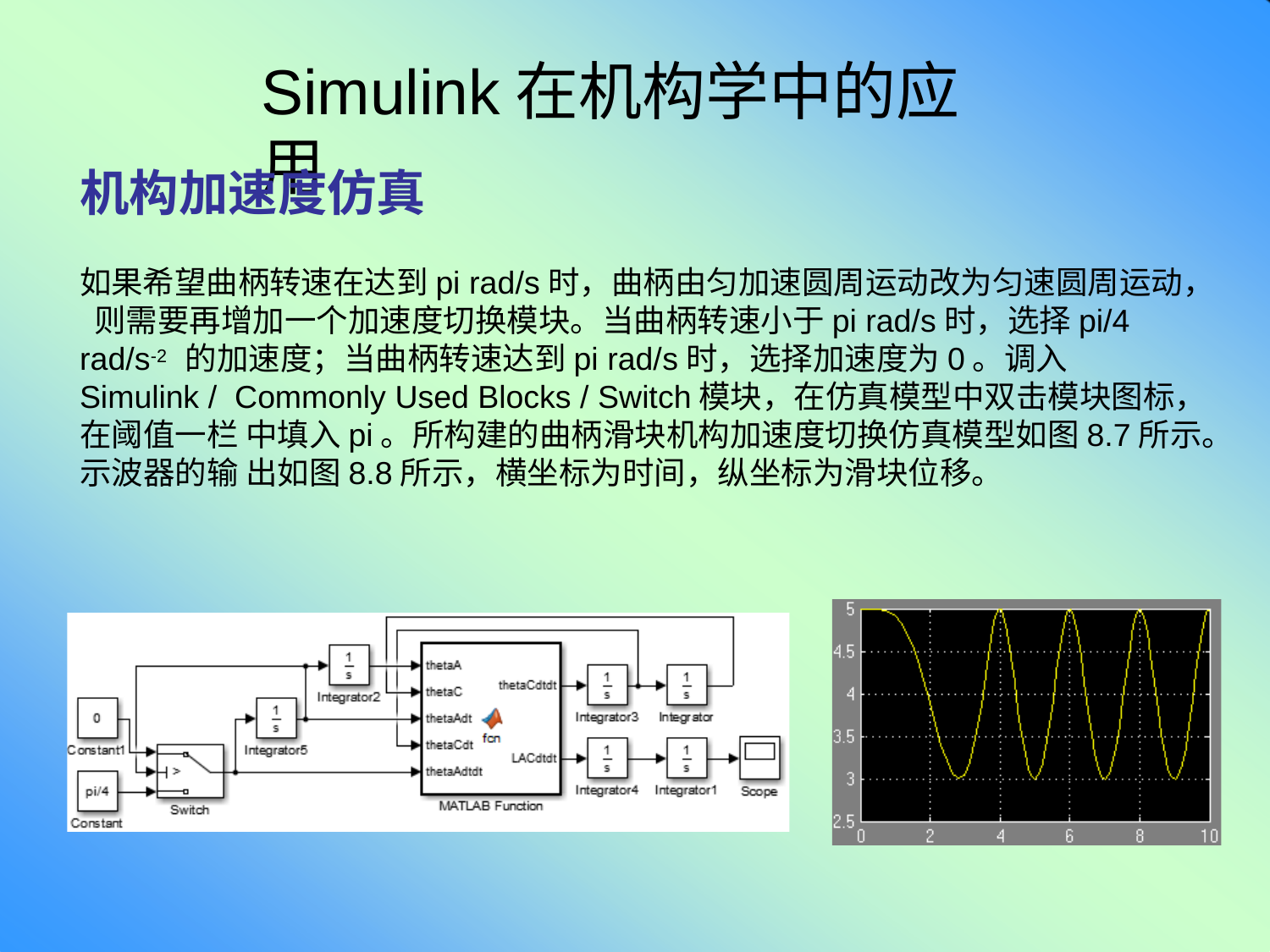

# Simulink在机构学中的应用
机构加速度仿真
如果希望曲柄转速在达到pi rad/s时，曲柄由匀加速圆周运动改为匀速圆周运动，  则需要再增加一个加速度切换模块。当曲柄转速小于pi rad/s时，选择pi/4 rad/s-2  的加速度；当曲柄转速达到pi rad/s时，选择加速度为0。调入Simulink /  Commonly Used Blocks / Switch模块，在仿真模型中双击模块图标，在阈值一栏 中填入pi。所构建的曲柄滑块机构加速度切换仿真模型如图8.7所示。示波器的输 出如图8.8所示，横坐标为时间，纵坐标为滑块位移。